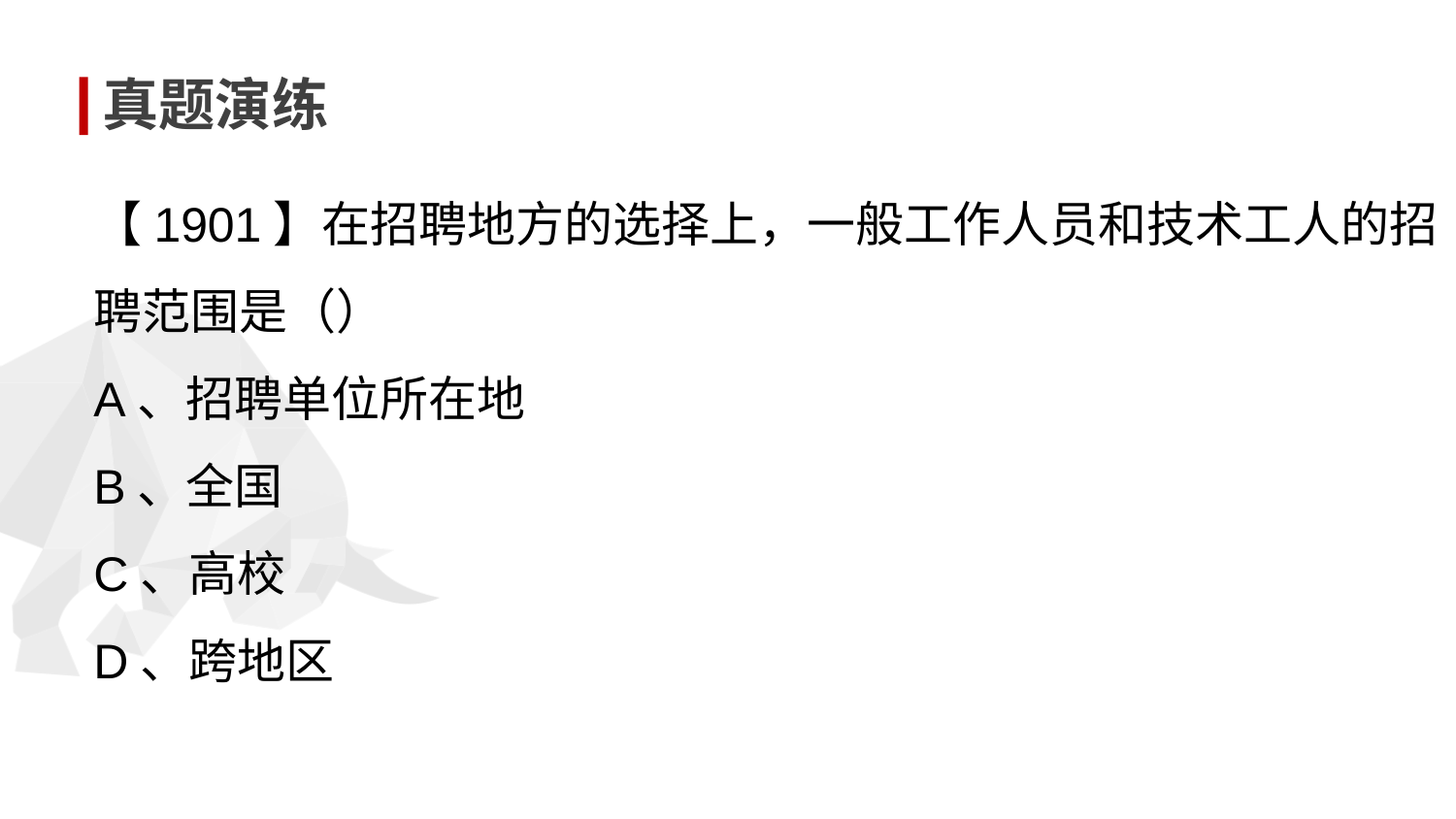

真题演练
【1901】在招聘地方的选择上，一般工作人员和技术工人的招聘范围是（）
A、招聘单位所在地
B、全国
C、高校
D、跨地区